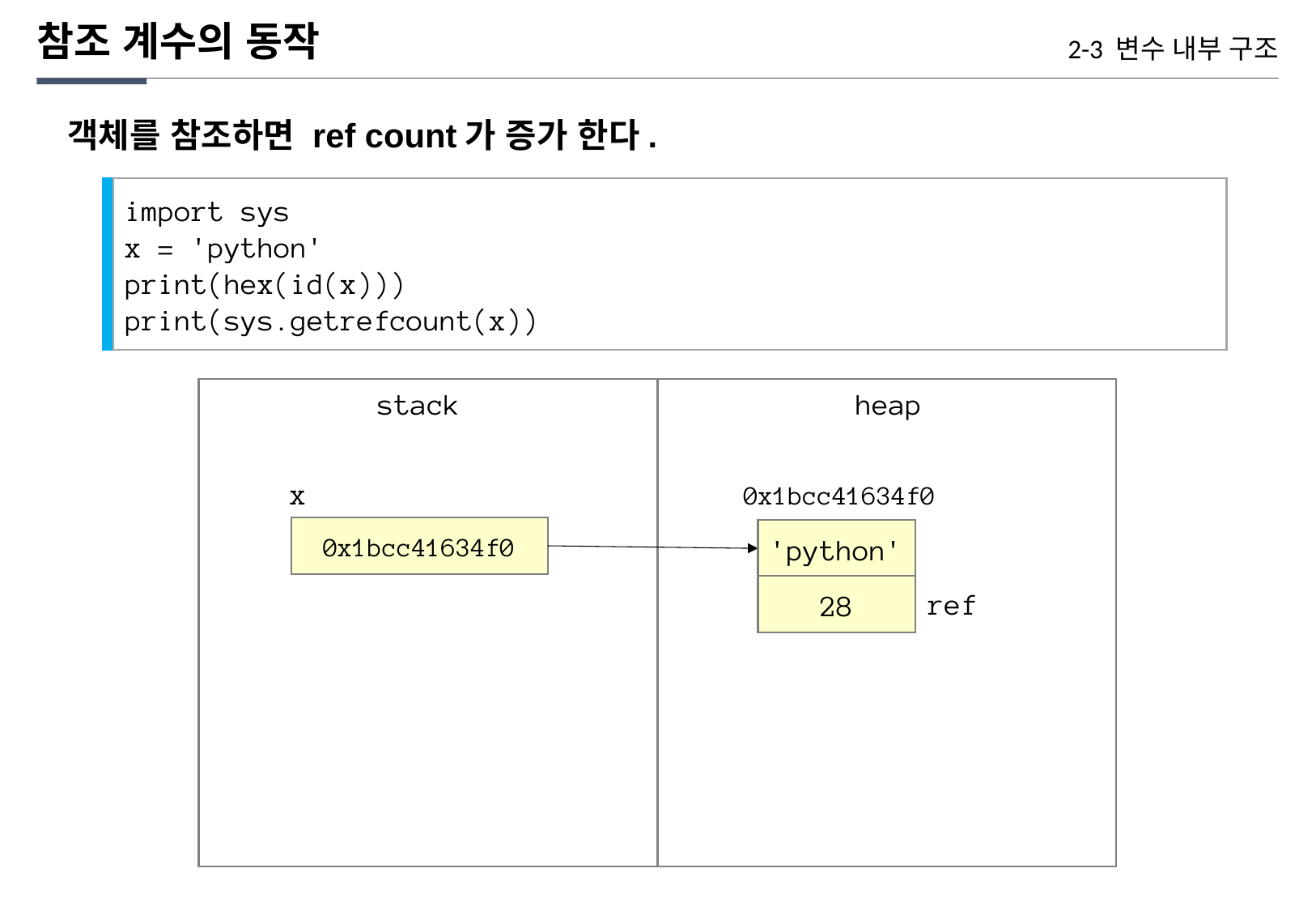

참조 계수의 동작
2-3 변수 내부 구조
객체를 참조하면 ref count가 증가 한다.

import sys
x = 'python'
print(hex(id(x)))
print(sys.getrefcount(x))
heap

stack

x
0x1bcc41634f0
0x1bcc41634f0
'python'
28
ref